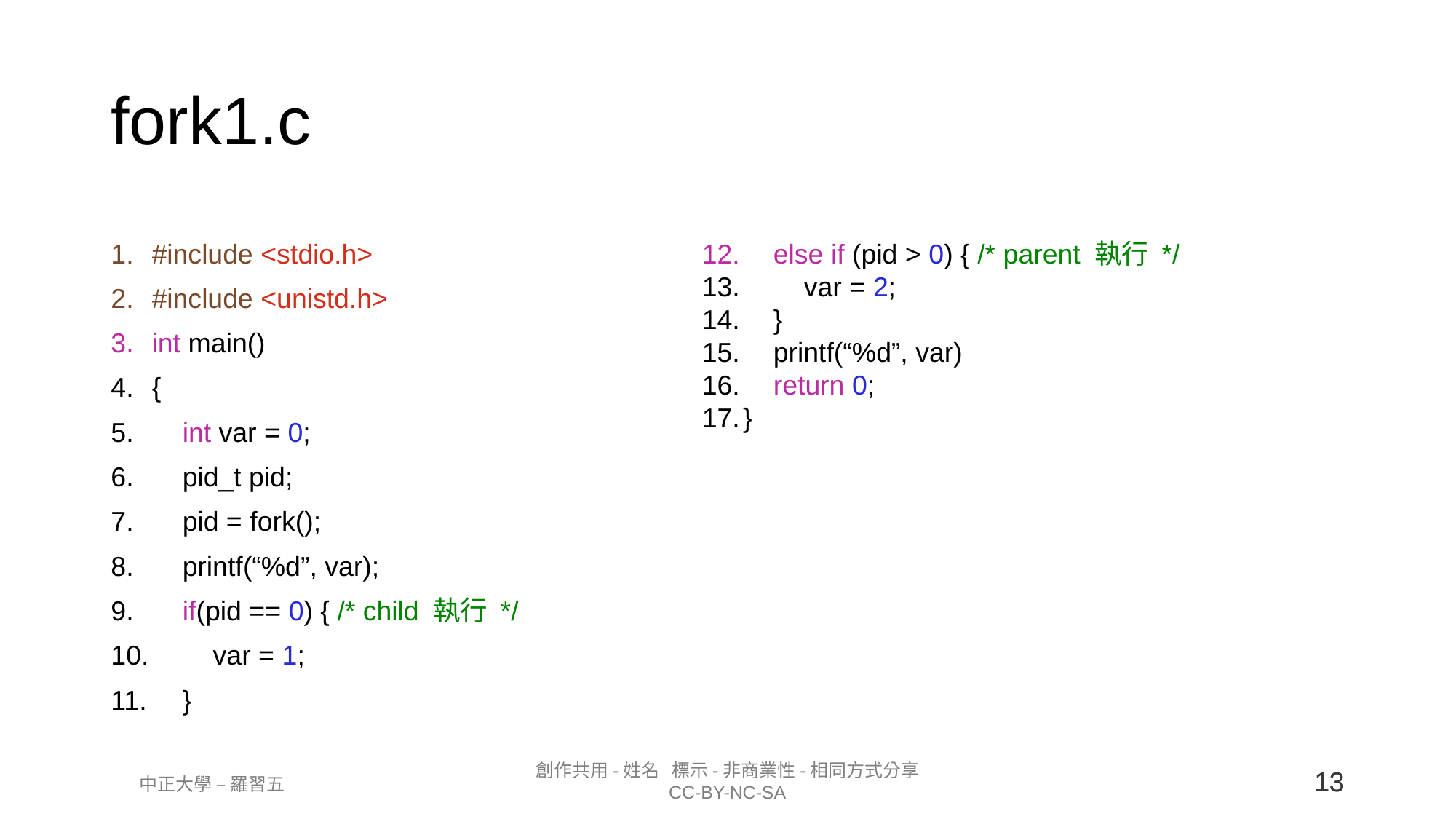

# fork1.c
#include <stdio.h>
#include <unistd.h>
int main()
{
    int var = 0;
    pid_t pid;
    pid = fork();
    printf(“%d”, var);
    if(pid == 0) { /* child 執行 */
        var = 1;
    }
    else if (pid > 0) { /* parent 執行 */
        var = 2;
    }
    printf(“%d”, var)
    return 0;
}